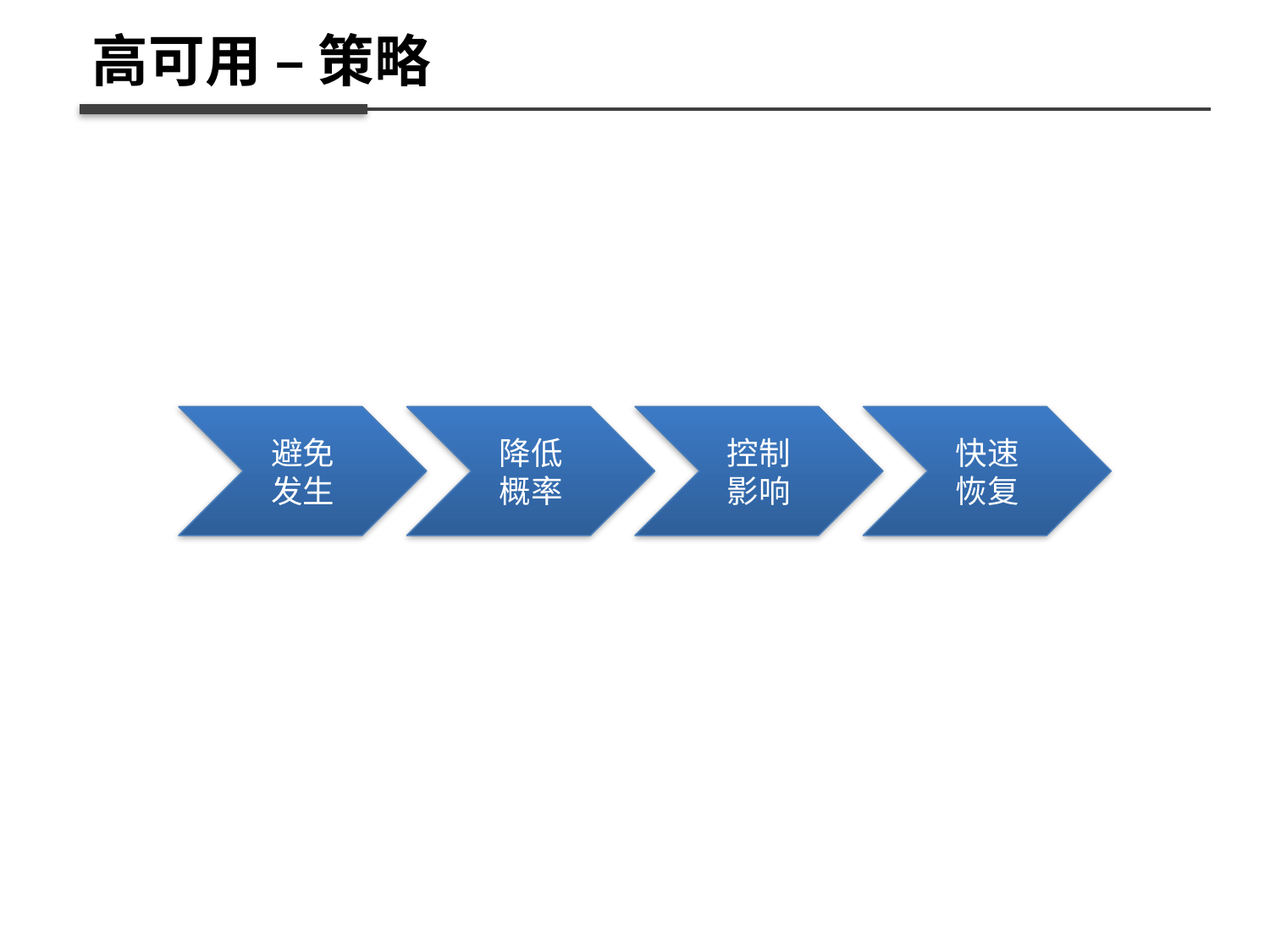

高可用 – 策略
避免
发生
降低
概率
控制
影响
快速
恢复